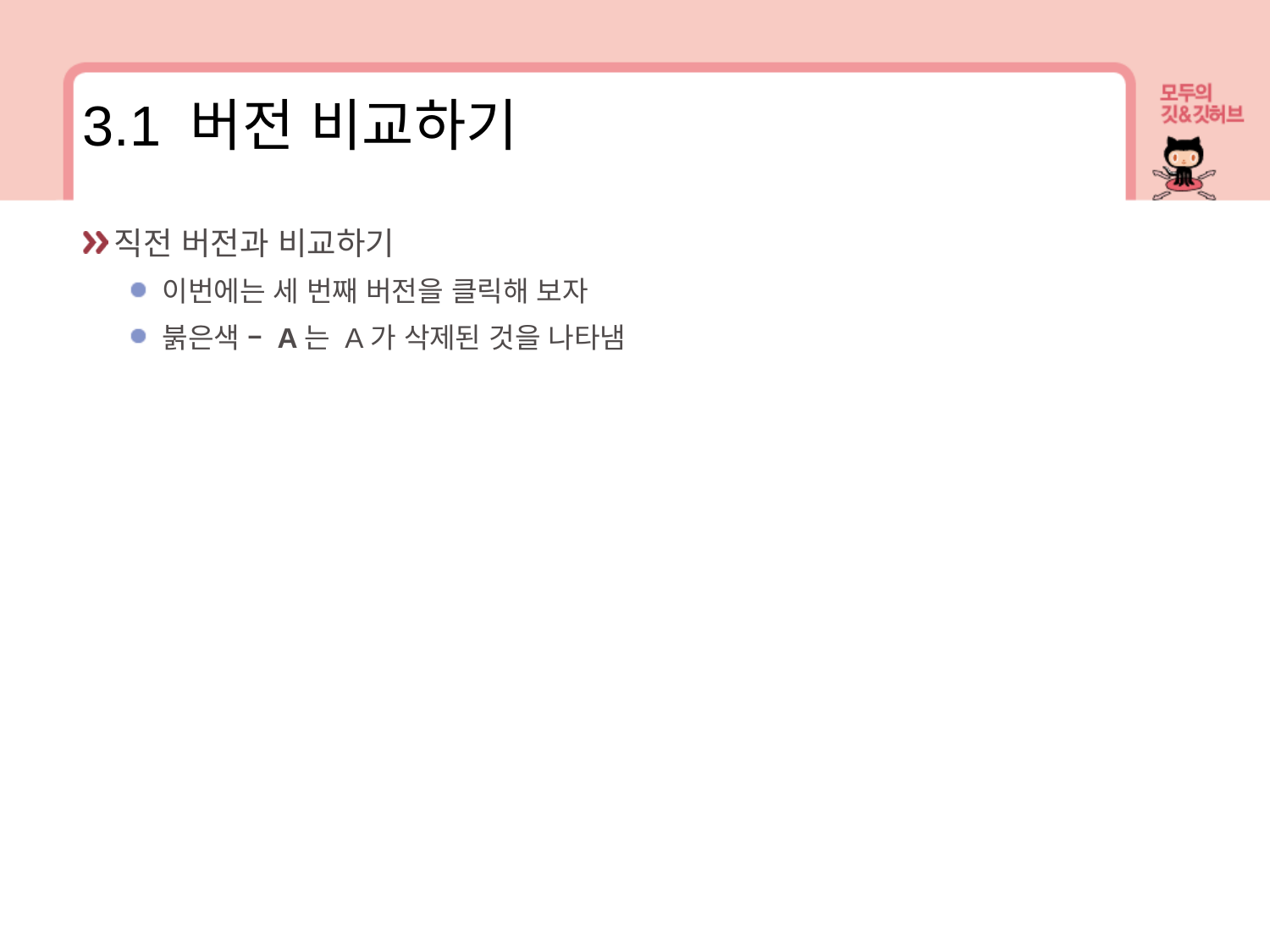

3.1 버전 비교하기
직전 버전과 비교하기
이번에는 세 번째 버전을 클릭해 보자
붉은색 – A는 A가 삭제된 것을 나타냄